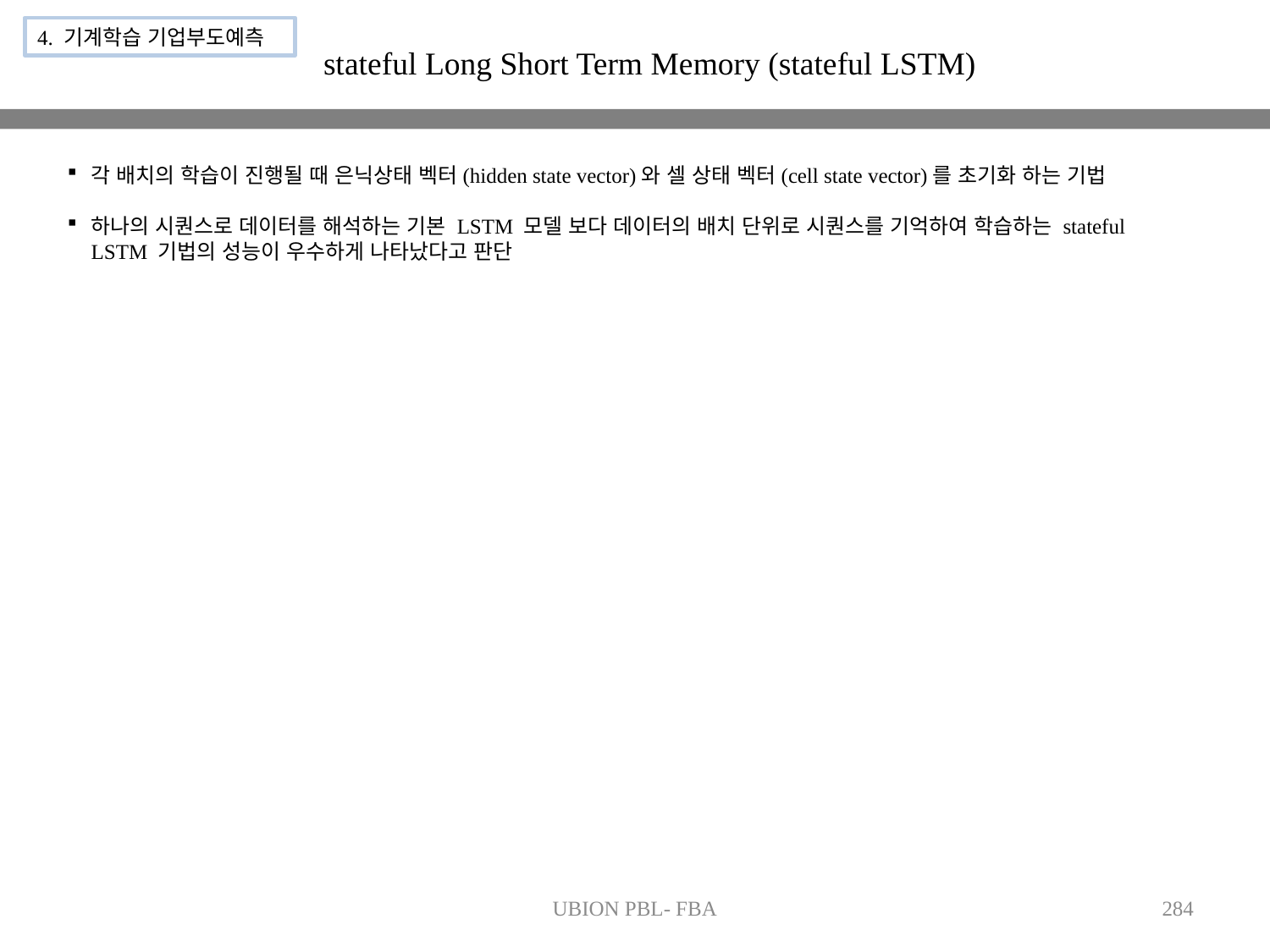

4. 기계학습 기업부도예측
stateful Long Short Term Memory (stateful LSTM)

각 배치의 학습이 진행될 때 은닉상태 벡터(hidden state vector)와 셀 상태 벡터(cell state vector)를 초기화 하는 기법

하나의 시퀀스로 데이터를 해석하는 기본 LSTM 모델 보다 데이터의 배치 단위로 시퀀스를 기억하여 학습하는 stateful LSTM 기법의 성능이 우수하게 나타났다고 판단
UBION PBL- FBA
284